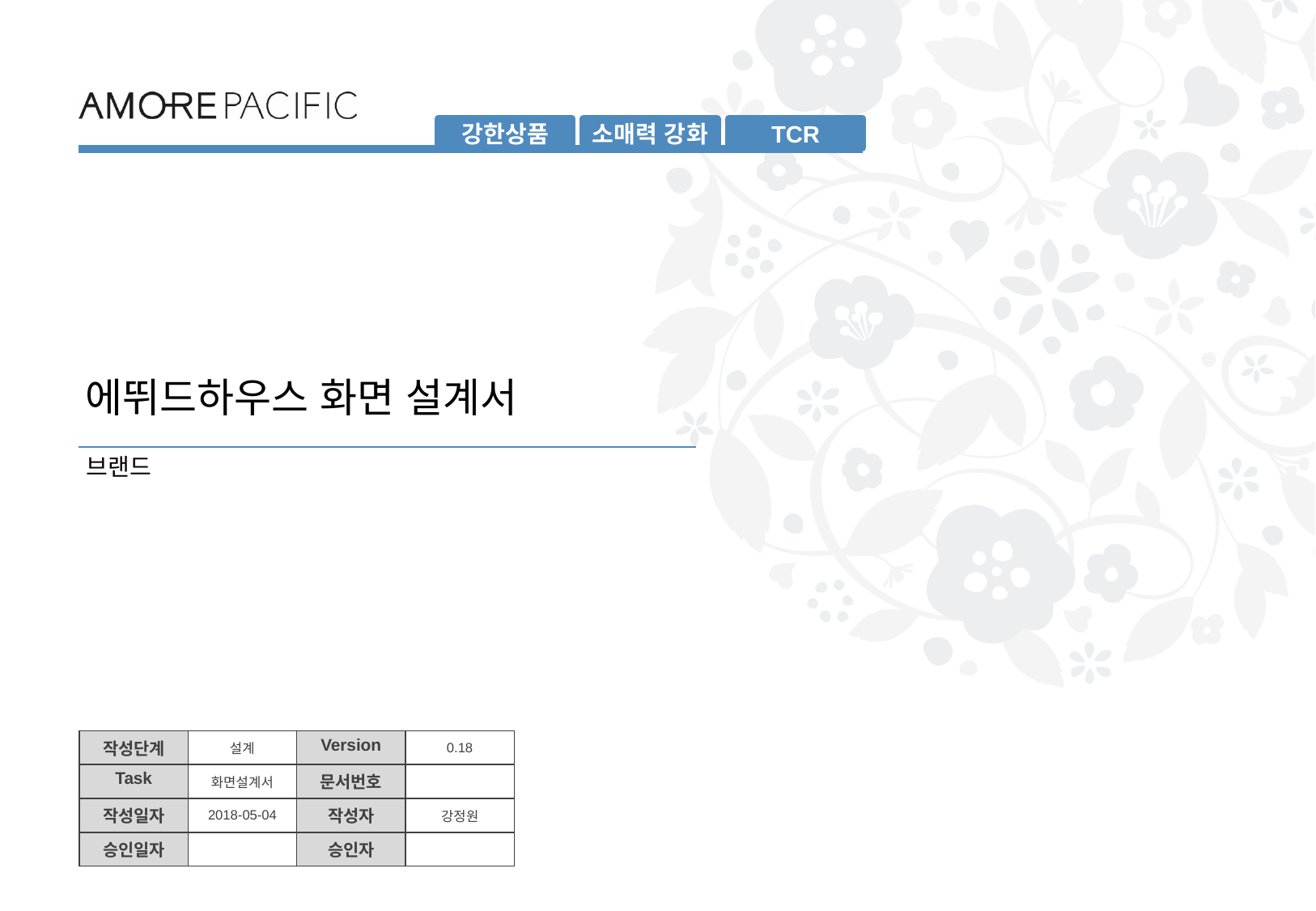

에뛰드하우스 화면 설계서
브랜드
| 작성단계 | 설계 | Version | 0.18 |
| --- | --- | --- | --- |
| Task | 화면설계서 | 문서번호 |  |
| 작성일자 | 2018-05-04 | 작성자 | 강정원 |
| 승인일자 |  | 승인자 |  |